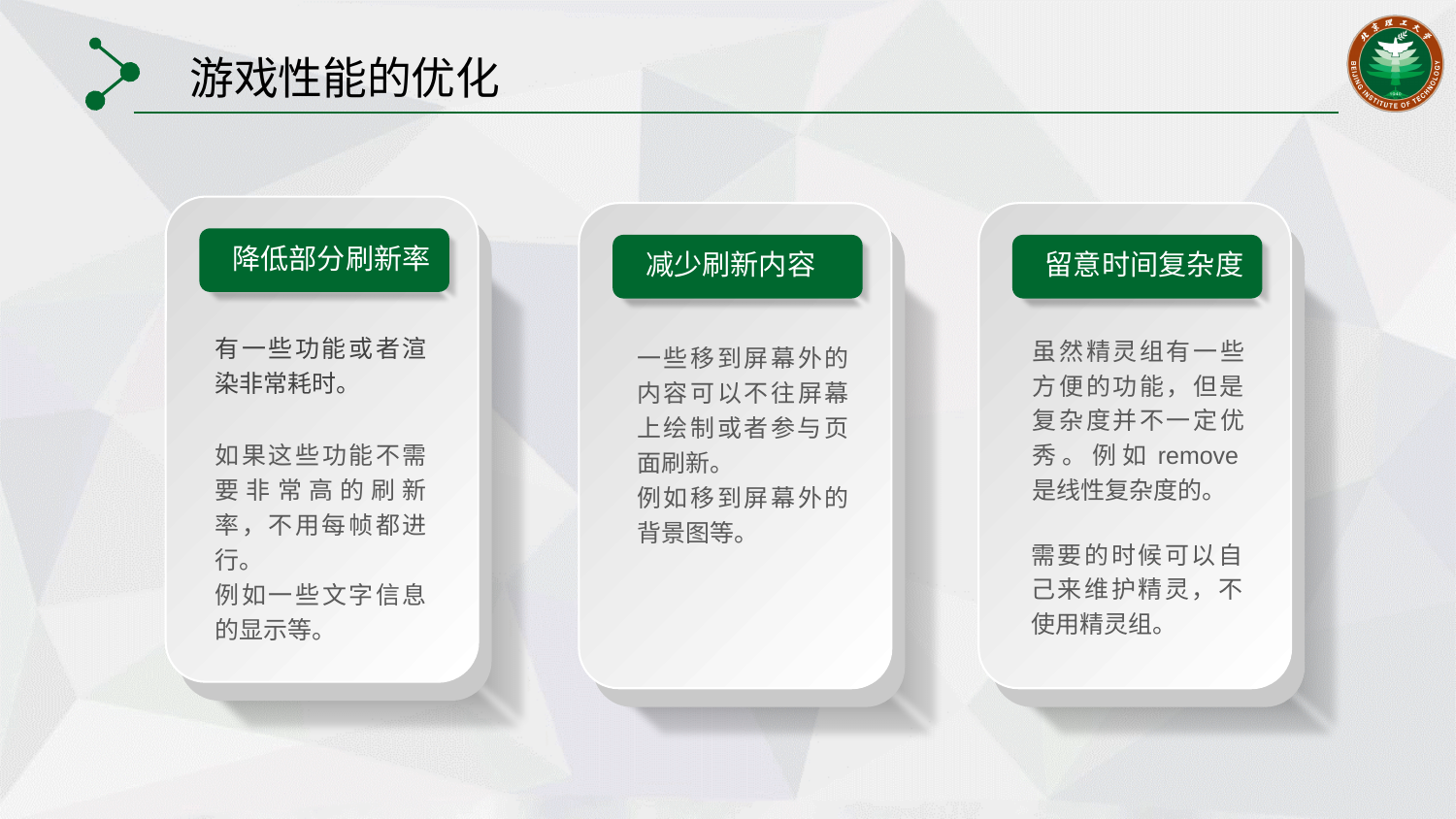

游戏性能的优化

降低部分刷新率
有一些功能或者渲染非常耗时。

减少刷新内容

留意时间复杂度

虽然精灵组有一些方便的功能，但是复杂度并不一定优秀。例如remove是线性复杂度的。
一些移到屏幕外的内容可以不往屏幕上绘制或者参与页面刷新。
例如移到屏幕外的背景图等。
如果这些功能不需要非常高的刷新率，不用每帧都进行。
例如一些文字信息的显示等。
需要的时候可以自己来维护精灵，不使用精灵组。